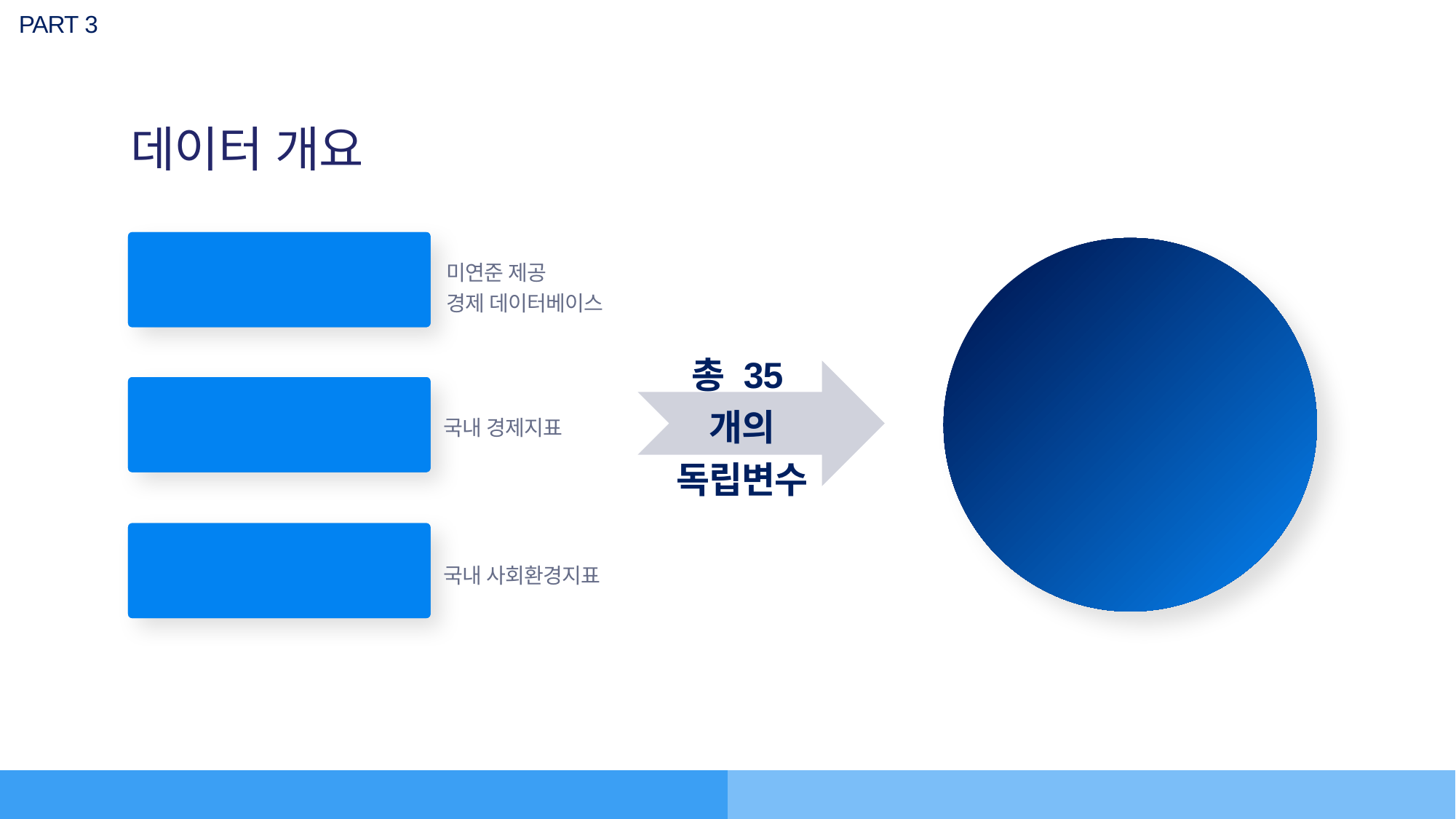

PART 3
데이터 개요

FRED
미국 경제 데이터
미연준 제공
경제 데이터베이스
업종별
기업경기실사지수
(BSI)
총 35개의 독립변수

한국 통계청
경제 데이터
국내 경제지표
전산업 및 각 업종별 업황실적값 예측

한국 통계청
사회환경 데이터
국내 사회환경지표